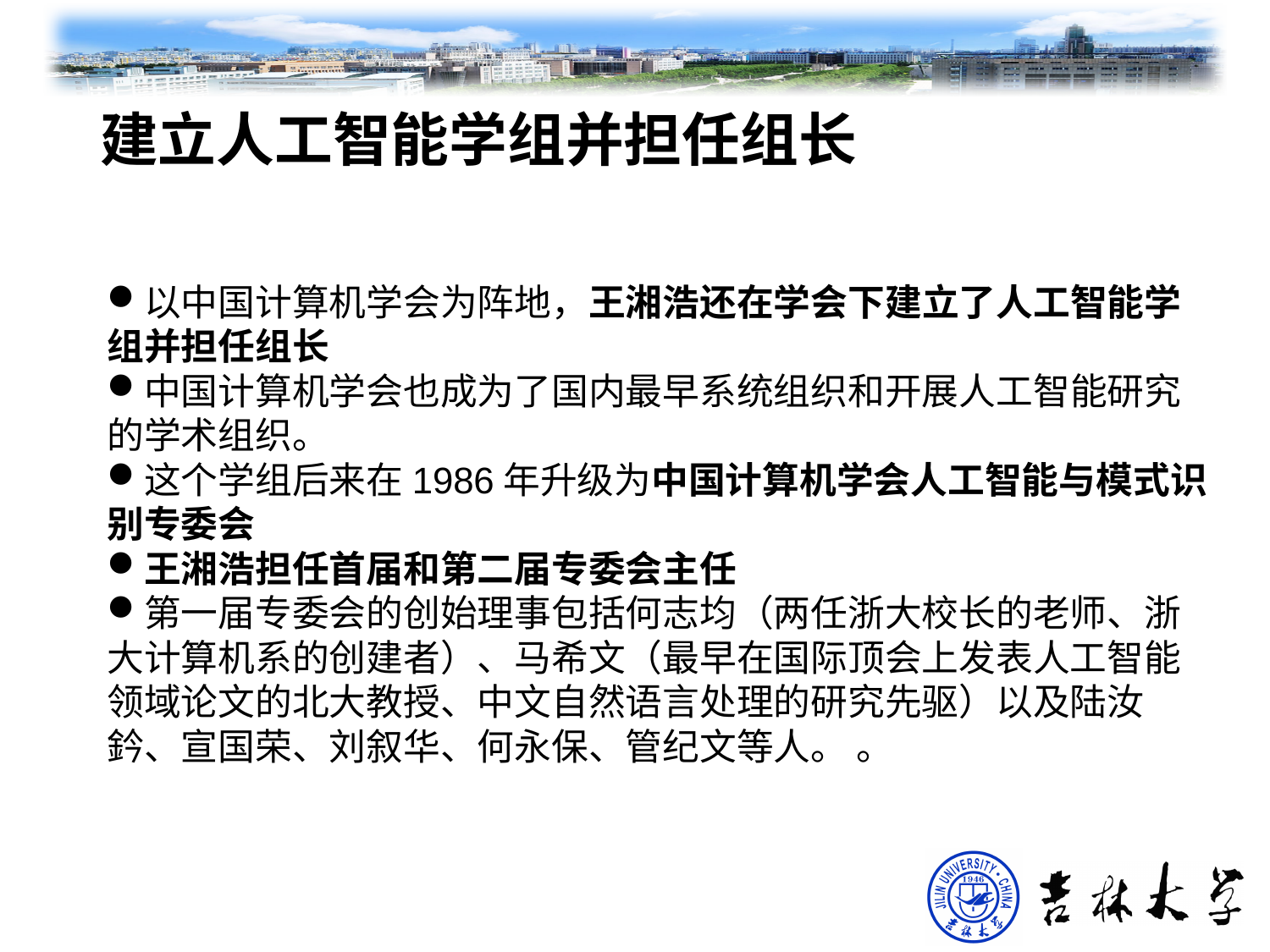

# 建立人工智能学组并担任组长
以中国计算机学会为阵地，王湘浩还在学会下建立了人工智能学组并担任组长
中国计算机学会也成为了国内最早系统组织和开展人工智能研究的学术组织。
这个学组后来在1986年升级为中国计算机学会人工智能与模式识别专委会
王湘浩担任首届和第二届专委会主任
第一届专委会的创始理事包括何志均（两任浙大校长的老师、浙大计算机系的创建者）、马希文（最早在国际顶会上发表人工智能领域论文的北大教授、中文自然语言处理的研究先驱）以及陆汝鈐、宣国荣、刘叙华、何永保、管纪文等人。 。